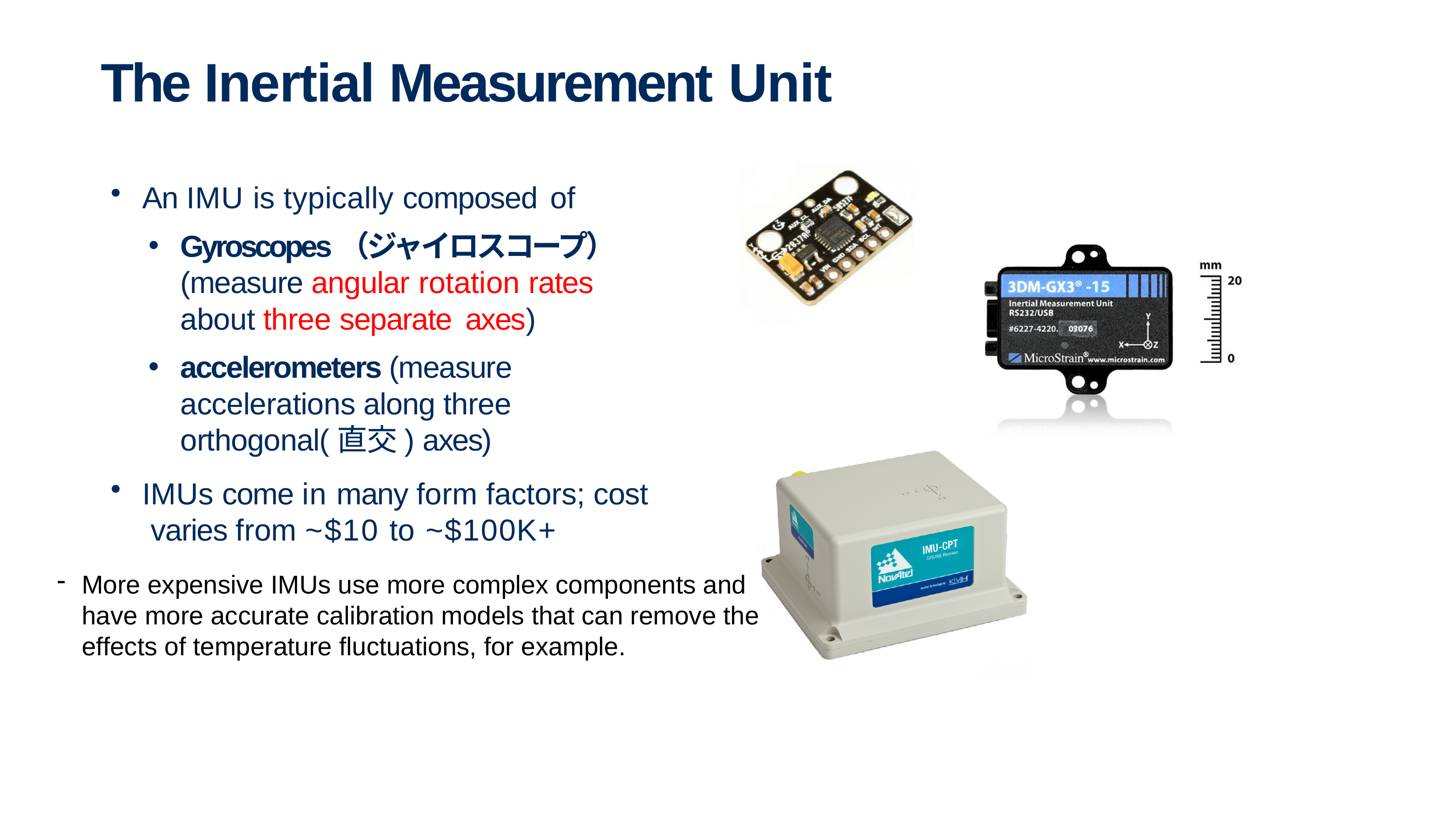

# The Inertial Measurement Unit

An IMU is typically composed of
Gyroscopes（ジャイロスコープ） (measure angular rotation rates about three separate axes)
accelerometers (measure  accelerations along three orthogonal(直交) axes)
IMUs come in many form factors; cost  varies from ~$10 to ~$100K+

More expensive IMUs use more complex components and have more accurate calibration models that can remove the effects of temperature fluctuations, for example.